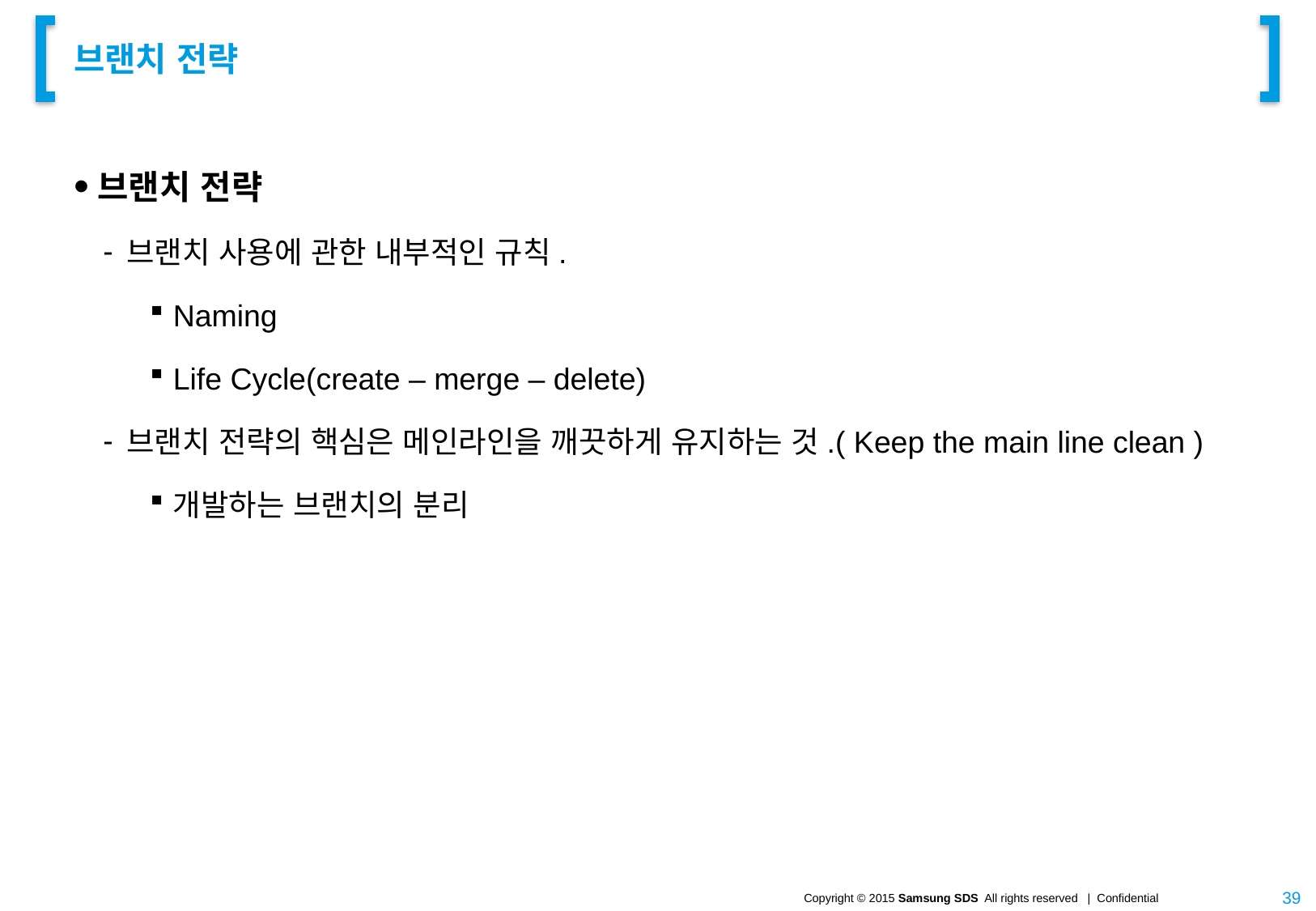

# 브랜치 전략
브랜치 전략
브랜치 사용에 관한 내부적인 규칙.
Naming
Life Cycle(create – merge – delete)
브랜치 전략의 핵심은 메인라인을 깨끗하게 유지하는 것.( Keep the main line clean )
개발하는 브랜치의 분리